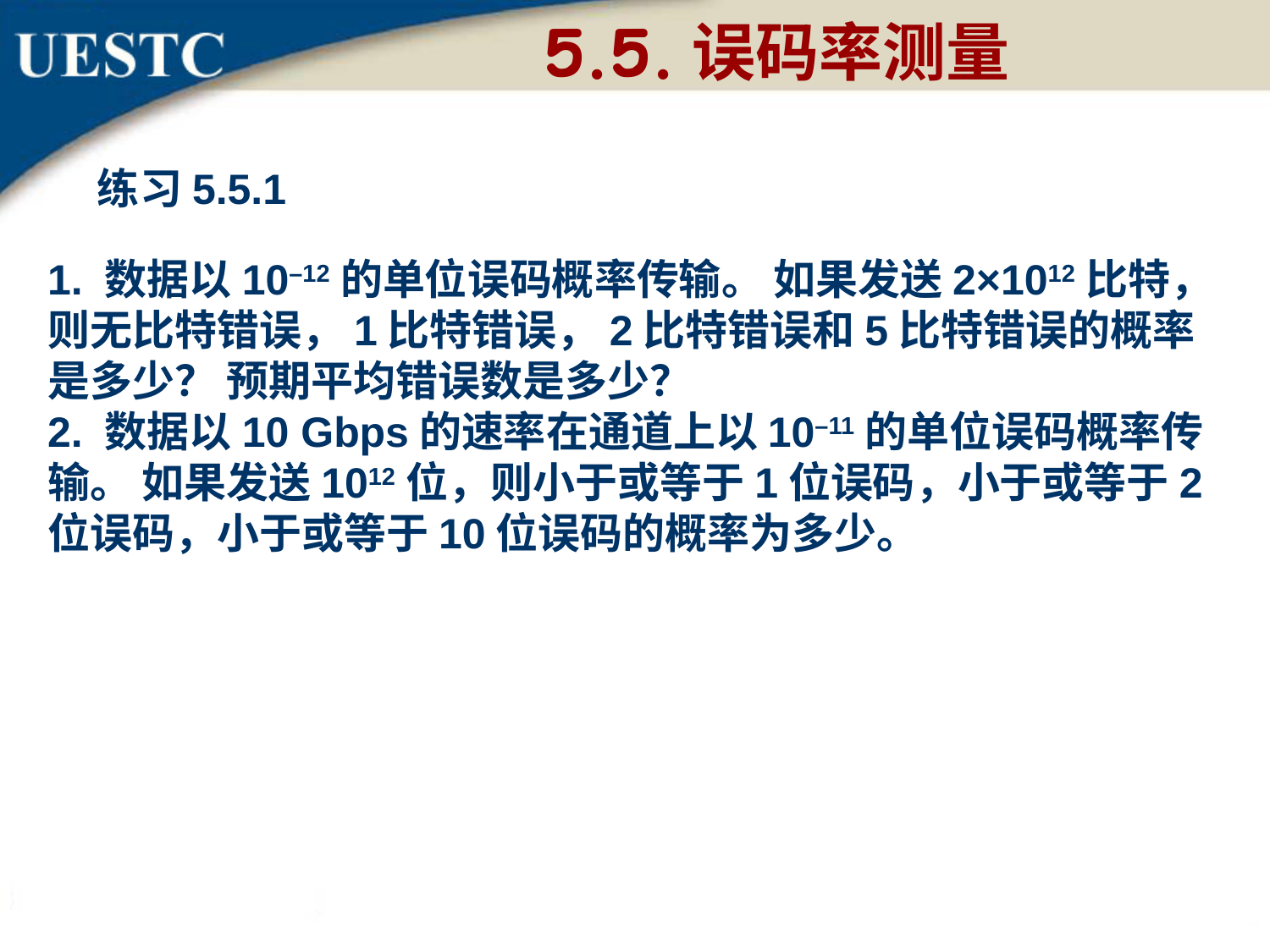

5.5.误码率测量
练习5.5.1
1. 数据以10–12的单位误码概率传输。 如果发送2×1012比特，则无比特错误，1比特错误，2比特错误和5比特错误的概率是多少？ 预期平均错误数是多少？
2. 数据以10 Gbps的速率在通道上以10–11的单位误码概率传输。 如果发送1012位，则小于或等于1位误码，小于或等于2位误码，小于或等于10位误码的概率为多少。